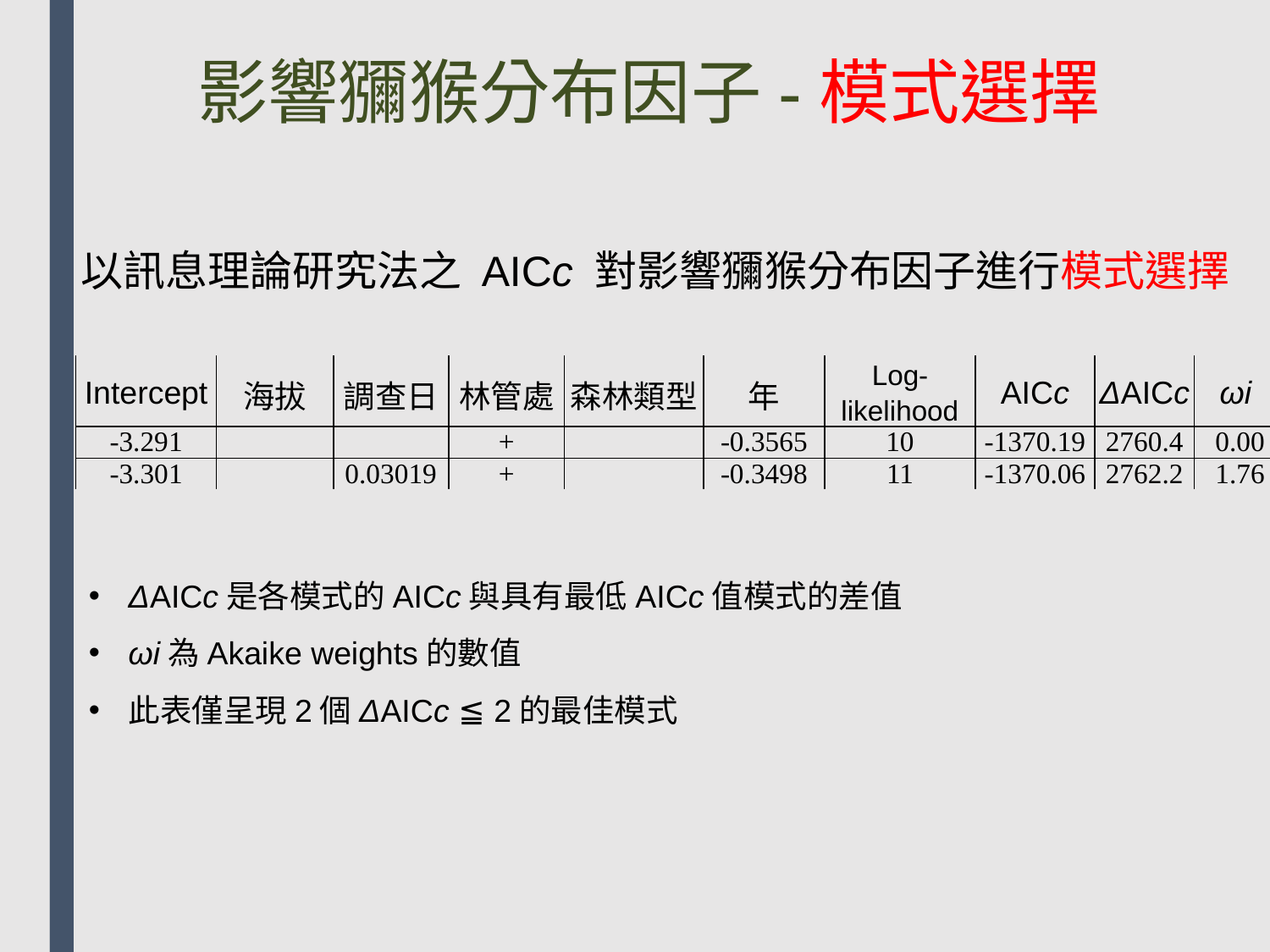

# 影響獼猴分布因子-模式選擇
以訊息理論研究法之 AICc 對影響獼猴分布因子進行模式選擇
| Intercept | 海拔 | 調查日 | 林管處 | 森林類型 | 年 | Log- likelihood | AICc | ΔAICc | ωi |
| --- | --- | --- | --- | --- | --- | --- | --- | --- | --- |
| -3.291 |  |  | + |  | -0.3565 | 10 | -1370.19 | 2760.4 | 0.00 |
| -3.301 |  | 0.03019 | + |  | -0.3498 | 11 | -1370.06 | 2762.2 | 1.76 |
ΔAICc是各模式的AICc與具有最低AICc值模式的差值
ωi為Akaike weights的數值
此表僅呈現2個ΔAICc ≦ 2的最佳模式